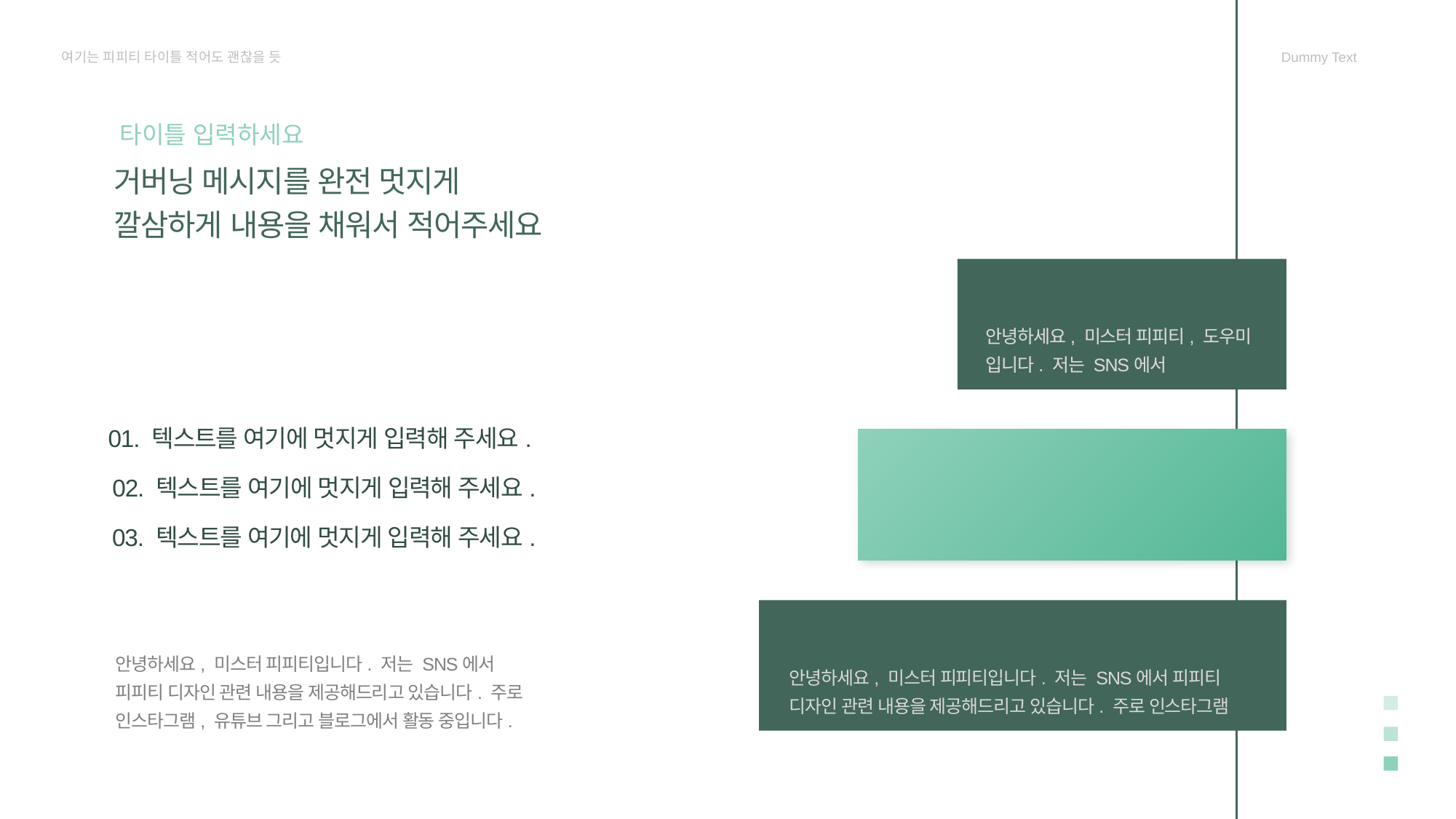

여기는 피피티 타이틀 적어도 괜찮을 듯
Dummy Text
타이틀 입력하세요
거버닝 메시지를 완전 멋지게
깔삼하게 내용을 채워서 적어주세요

키워드
키워드
안녕하세요, 미스터 피피티, 도우미 입니다. 저는 SNS에서
안녕하세요, 미스터 피피티, 도우미 입니다. 저는 SNS에서
01. 텍스트를 여기에 멋지게 입력해 주세요.

키워드
02. 텍스트를 여기에 멋지게 입력해 주세요.
안녕하세요, 미스터 피피티입니다. 저는 SNS에서 피피티 디자인 관련 내용을 제공해드리고 있습니다.
03. 텍스트를 여기에 멋지게 입력해 주세요.

키워드
안녕하세요, 미스터 피피티입니다. 저는 SNS에서 피피티 디자인 관련 내용을 제공해드리고 있습니다. 주로 인스타그램, 유튜브 그리고 블로그에서 활동 중입니다.
안녕하세요, 미스터 피피티입니다. 저는 SNS에서 피피티 디자인 관련 내용을 제공해드리고 있습니다. 주로 인스타그램